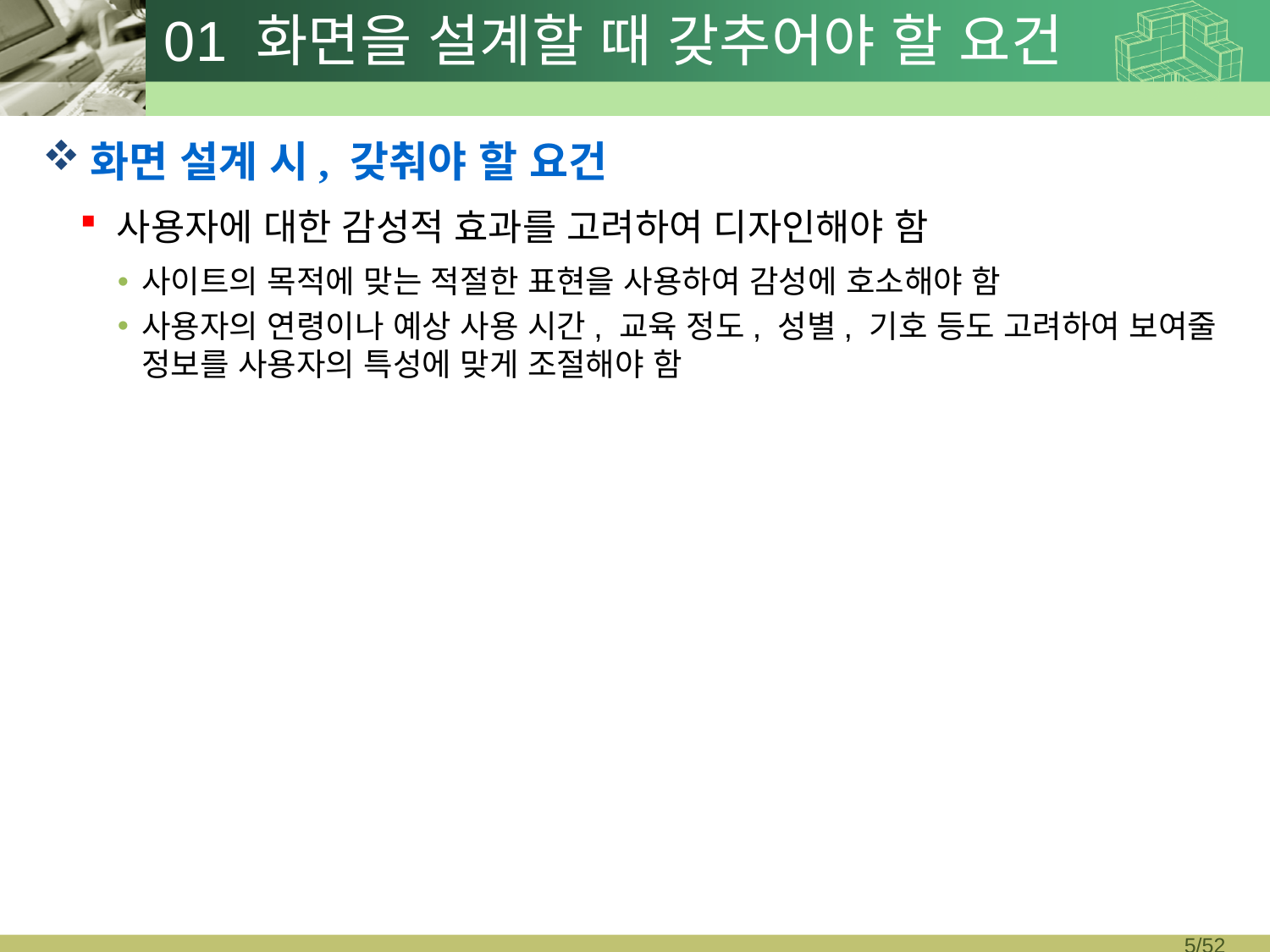

# 01 화면을 설계할 때 갖추어야 할 요건
화면 설계 시, 갖춰야 할 요건
사용자에 대한 감성적 효과를 고려하여 디자인해야 함
사이트의 목적에 맞는 적절한 표현을 사용하여 감성에 호소해야 함
사용자의 연령이나 예상 사용 시간, 교육 정도, 성별, 기호 등도 고려하여 보여줄 정보를 사용자의 특성에 맞게 조절해야 함